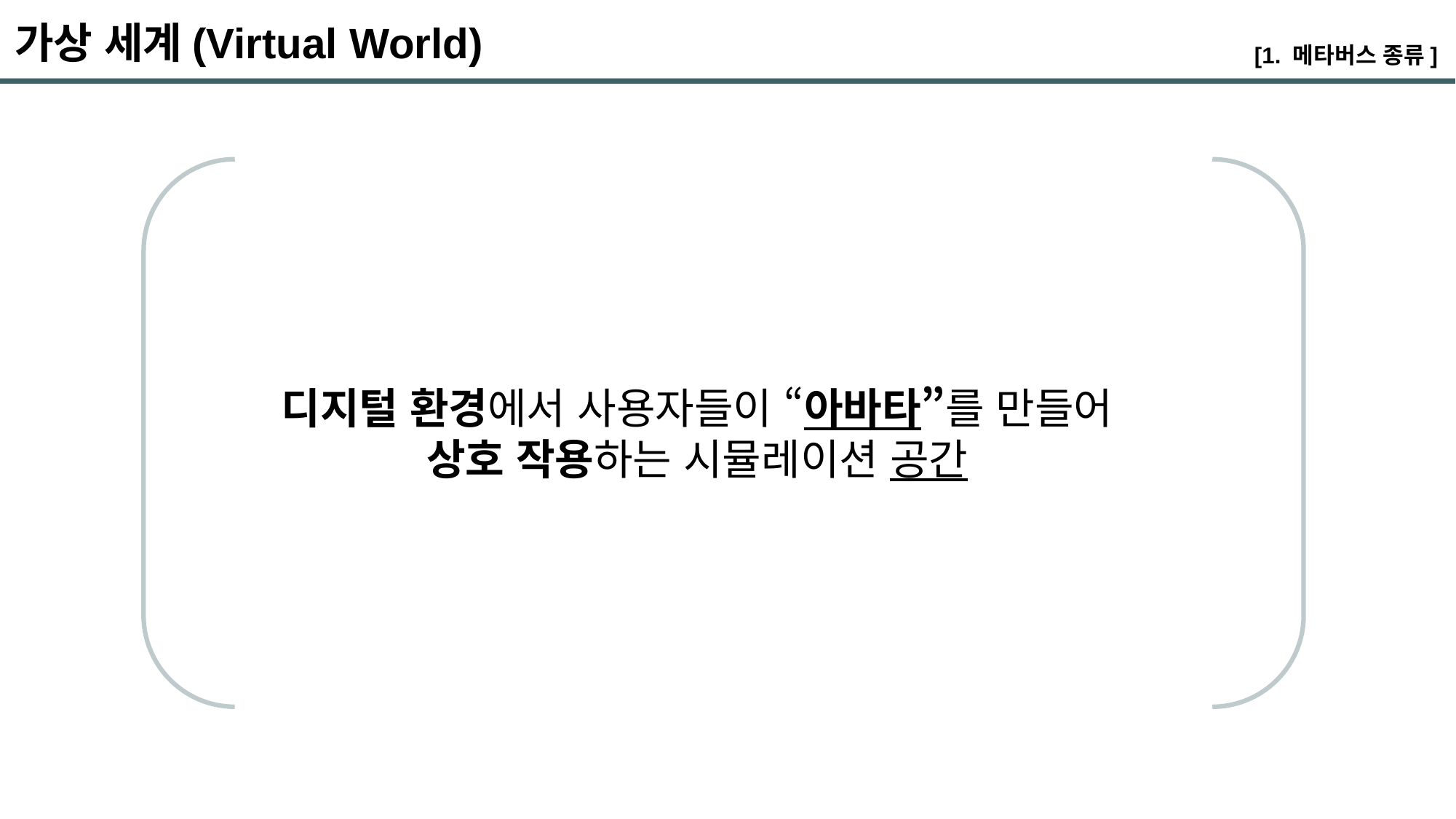

가상 세계(Virtual World)
[1. 메타버스 종류]

디지털 환경에서 사용자들이 “아바타”를 만들어
상호 작용하는 시뮬레이션 공간